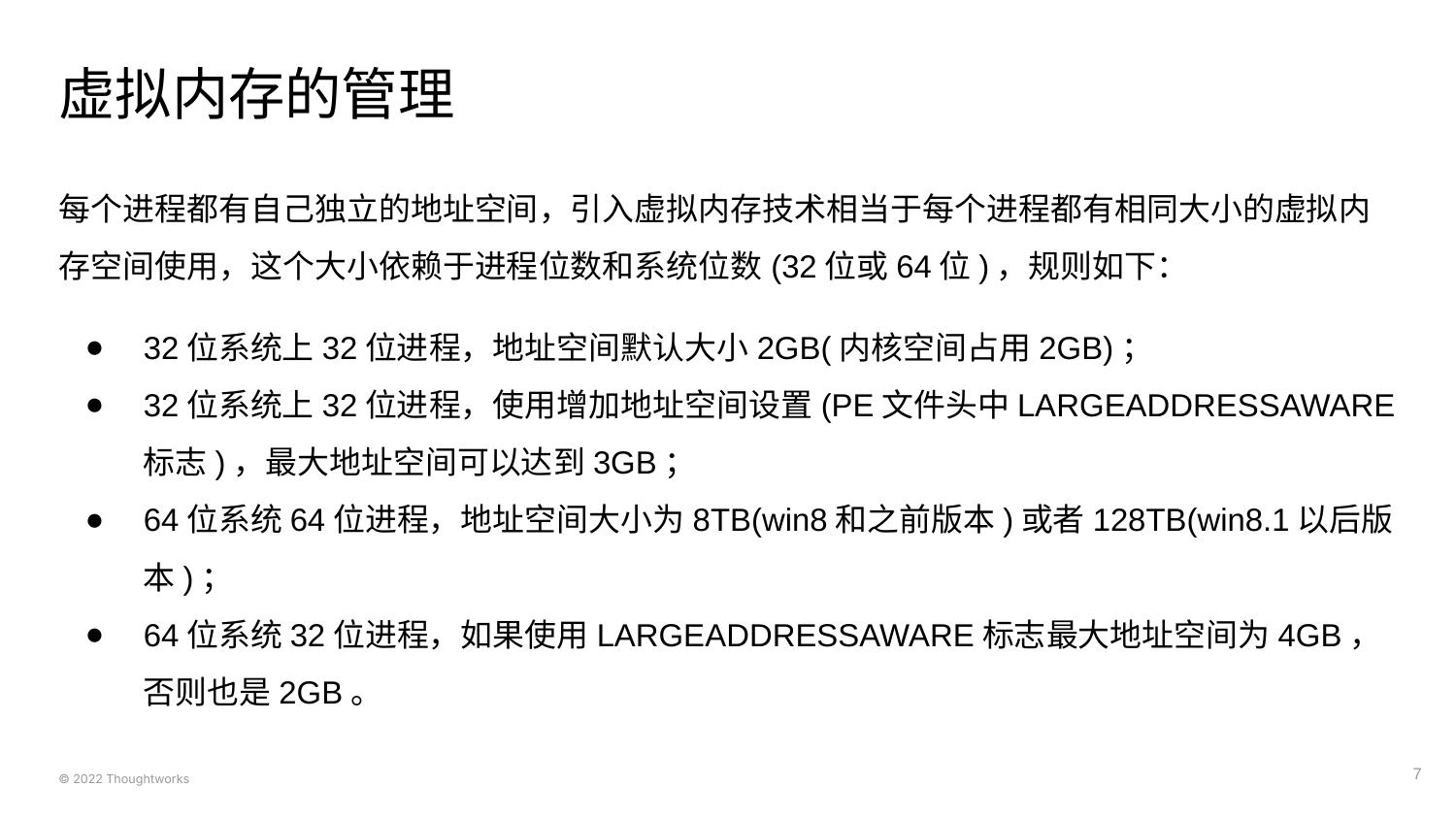

# 虚拟内存的管理

每个进程都有自己独立的地址空间，引入虚拟内存技术相当于每个进程都有相同大小的虚拟内存空间使用，这个大小依赖于进程位数和系统位数(32位或64位)，规则如下：
32位系统上32位进程，地址空间默认大小2GB(内核空间占用2GB)；
32位系统上32位进程，使用增加地址空间设置(PE文件头中LARGEADDRESSAWARE标志)，最大地址空间可以达到3GB；
64位系统64位进程，地址空间大小为8TB(win8和之前版本)或者128TB(win8.1以后版本)；
64位系统32位进程，如果使用LARGEADDRESSAWARE标志最大地址空间为4GB，否则也是2GB。

7